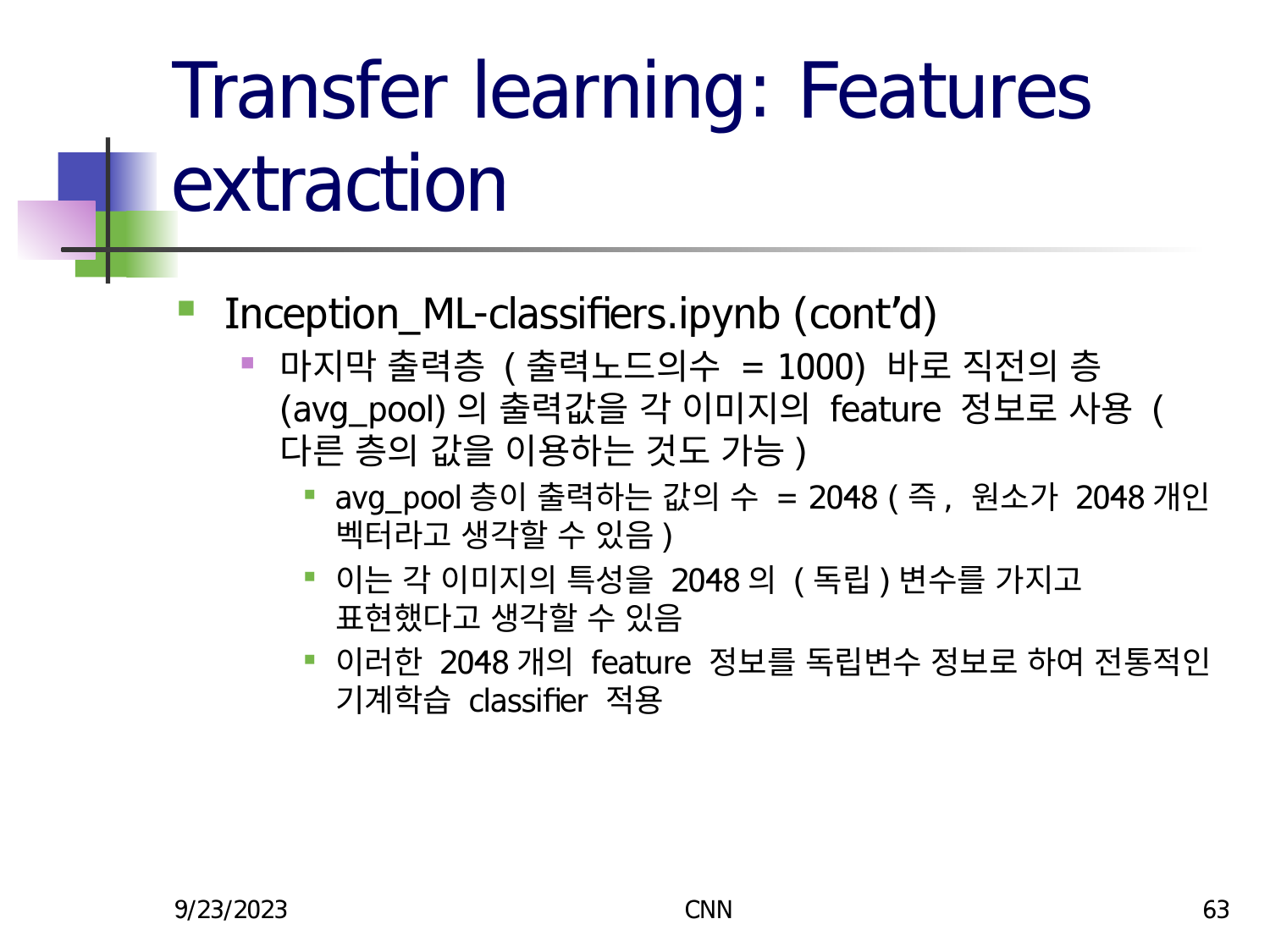

# Transfer learning: Features extraction
Inception_ML-classifiers.ipynb (cont’d)
마지막 출력층 (출력노드의수 = 1000) 바로 직전의 층 (avg_pool)의 출력값을 각 이미지의 feature 정보로 사용 (다른 층의 값을 이용하는 것도 가능)
avg_pool층이 출력하는 값의 수 = 2048 (즉, 원소가 2048개인 벡터라고 생각할 수 있음)
이는 각 이미지의 특성을 2048의 (독립)변수를 가지고 표현했다고 생각할 수 있음
이러한 2048개의 feature 정보를 독립변수 정보로 하여 전통적인 기계학습 classifier 적용
9/23/2023
CNN
63